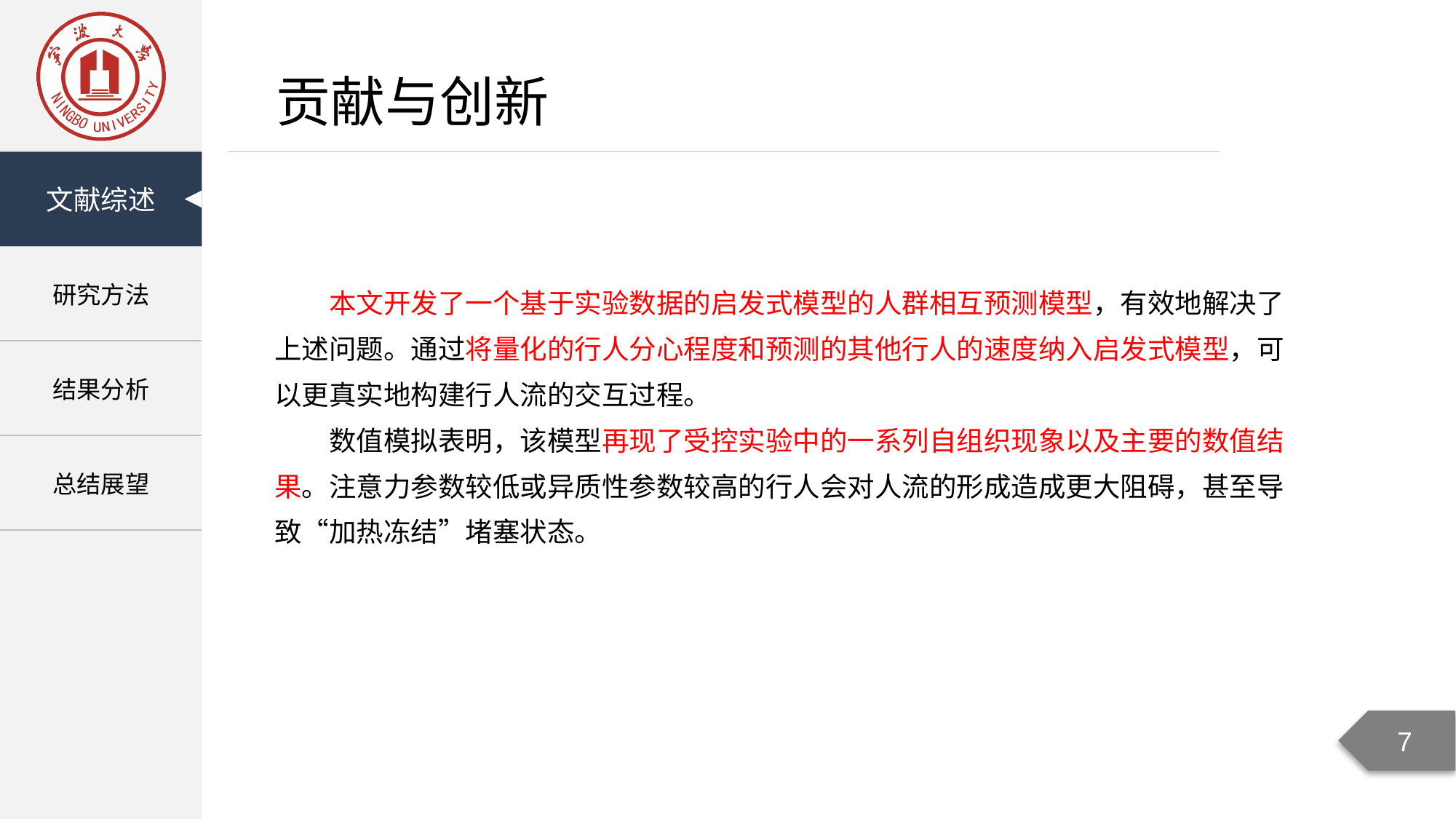

贡献与创新
本文开发了一个基于实验数据的启发式模型的人群相互预测模型，有效地解决了上述问题。通过将量化的行人分心程度和预测的其他行人的速度纳入启发式模型，可以更真实地构建行人流的交互过程。
数值模拟表明，该模型再现了受控实验中的一系列自组织现象以及主要的数值结果。注意力参数较低或异质性参数较高的行人会对人流的形成造成更大阻碍，甚至导致“加热冻结”堵塞状态。